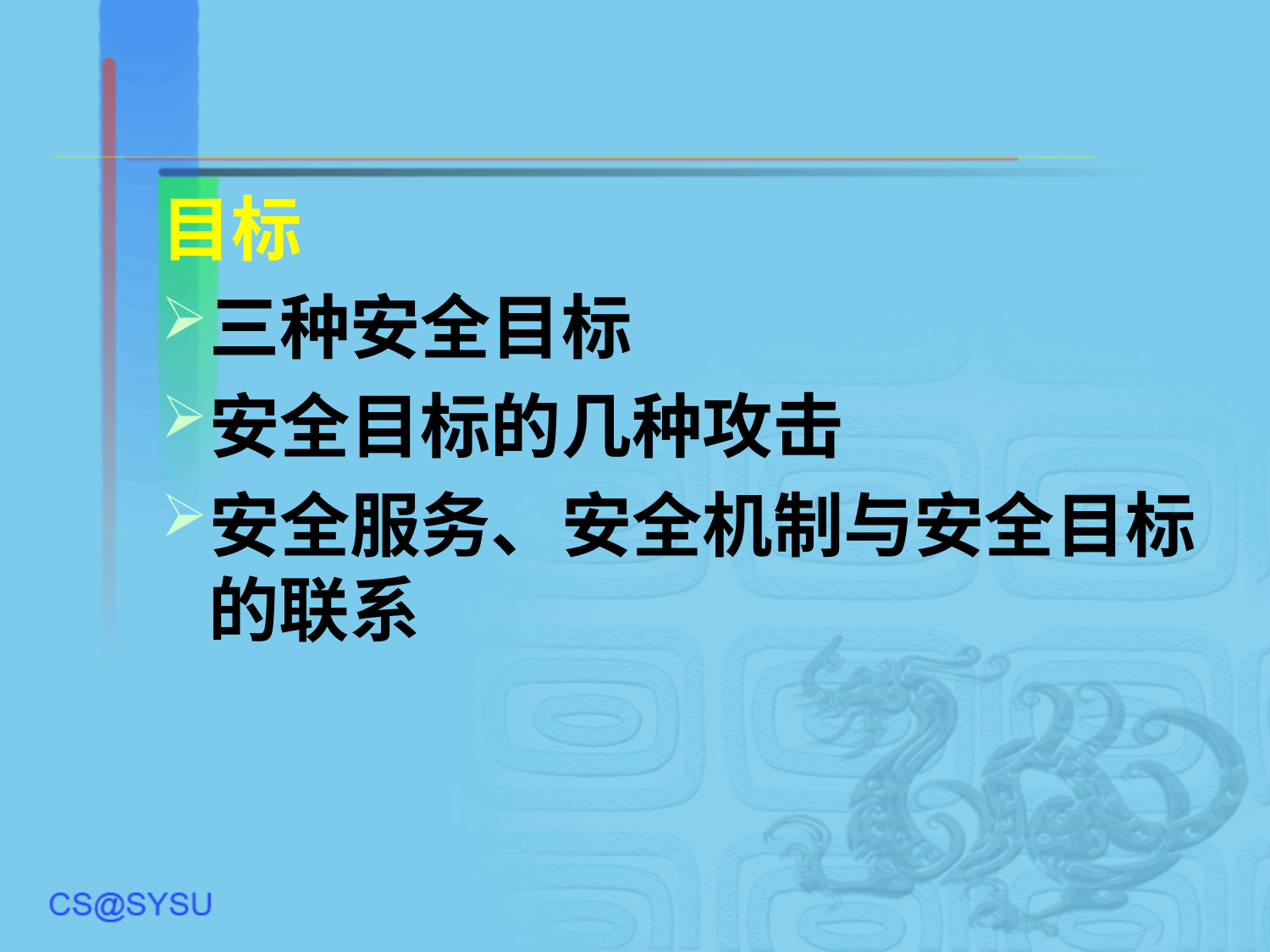

目标
三种安全目标
安全目标的几种攻击
安全服务、安全机制与安全目标的联系